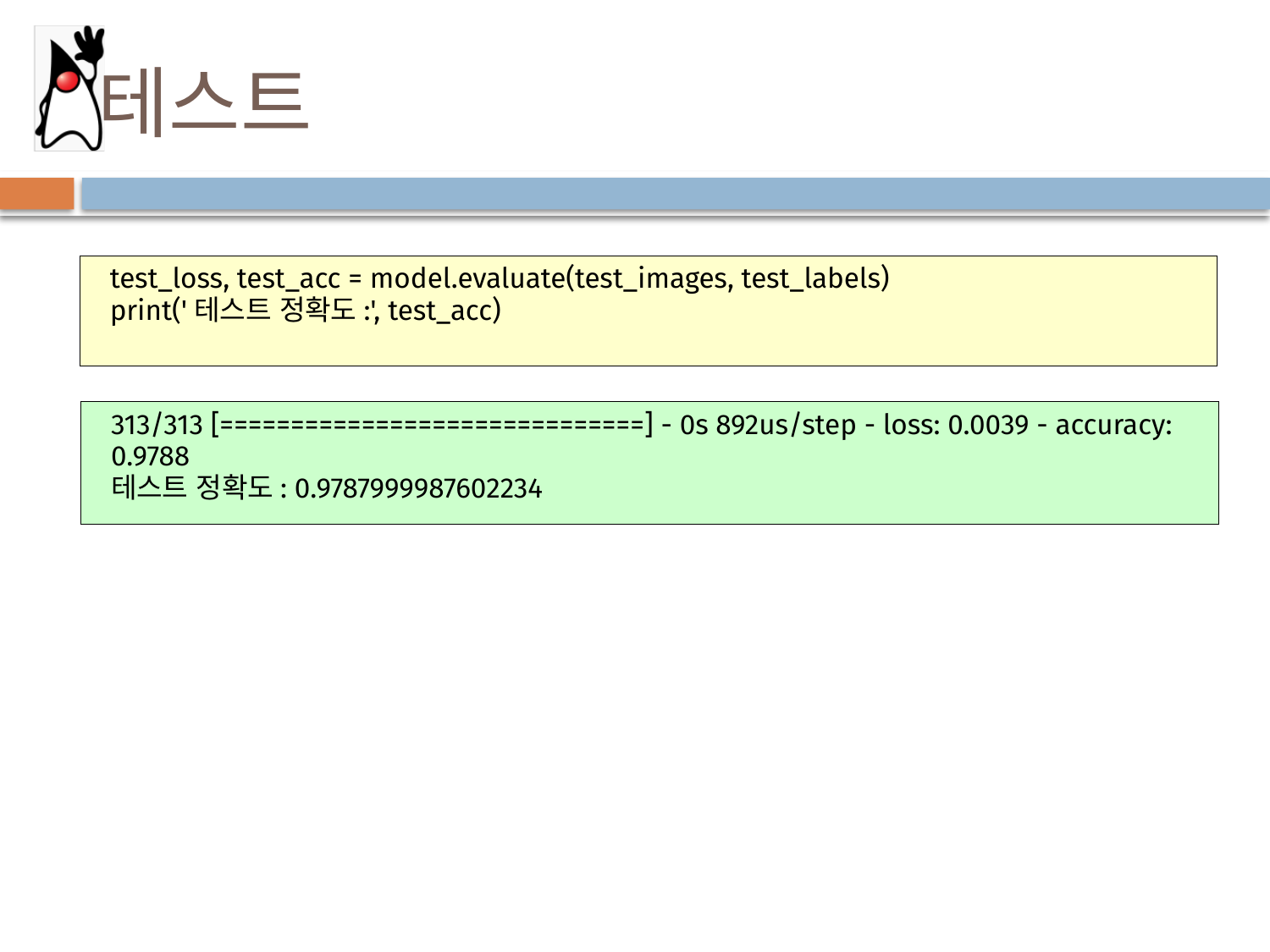

# 테스트
test_loss, test_acc = model.evaluate(test_images, test_labels)
print('테스트 정확도:', test_acc)
313/313 [==============================] - 0s 892us/step - loss: 0.0039 - accuracy: 0.9788
테스트 정확도: 0.9787999987602234